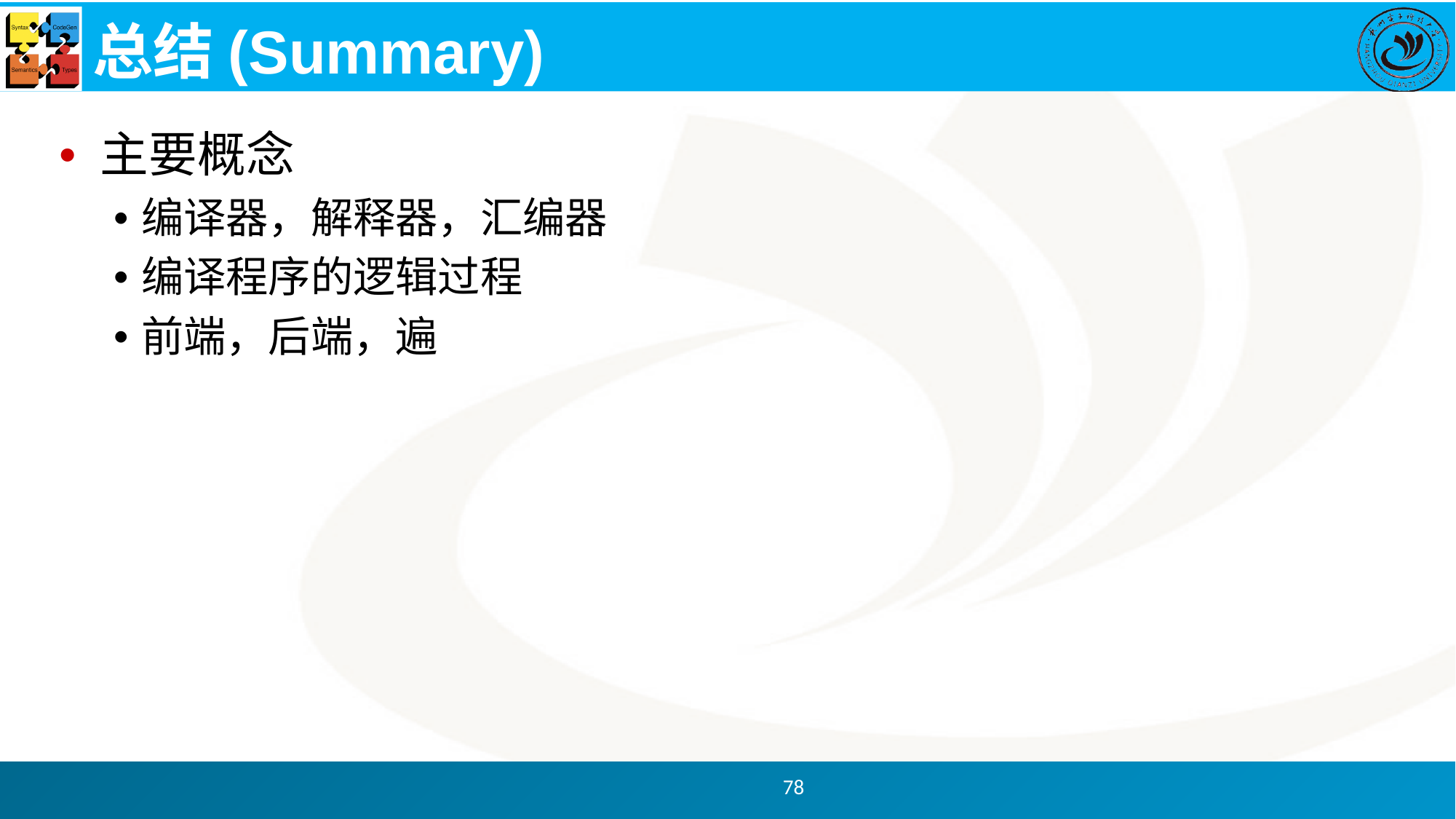

# 总结(Summary)
主要概念
编译器，解释器，汇编器
编译程序的逻辑过程
前端，后端，遍
78